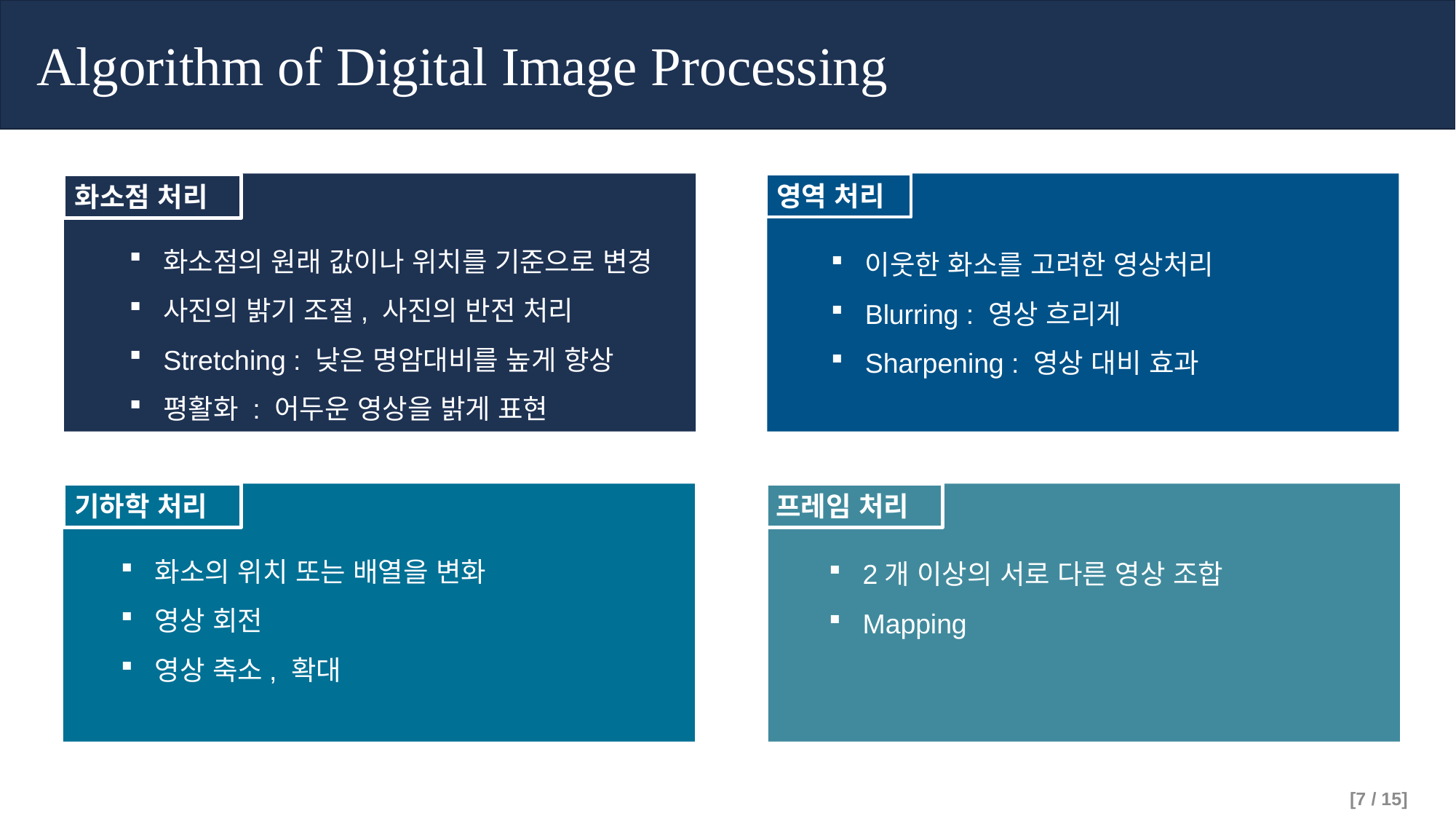

Algorithm of Digital Image Processing

영역 처리
화소점 처리
화소점의 원래 값이나 위치를 기준으로 변경
사진의 밝기 조절, 사진의 반전 처리
Stretching : 낮은 명암대비를 높게 향상
평활화 : 어두운 영상을 밝게 표현
이웃한 화소를 고려한 영상처리
Blurring : 영상 흐리게
Sharpening : 영상 대비 효과

기하학 처리
프레임 처리
화소의 위치 또는 배열을 변화
영상 회전
영상 축소, 확대
2개 이상의 서로 다른 영상 조합
Mapping

[7 / 15]